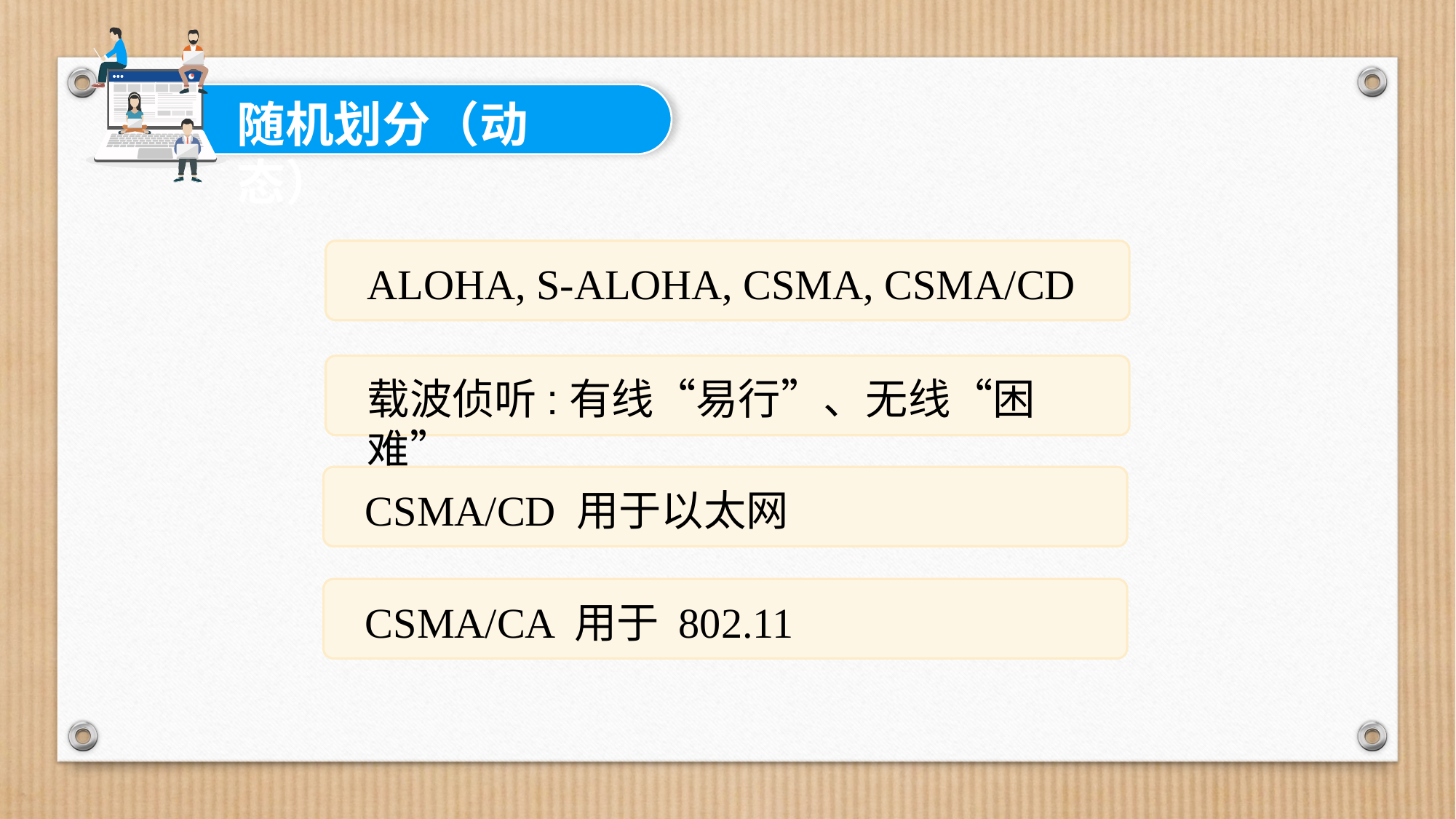

随机划分（动态）

ALOHA, S-ALOHA, CSMA, CSMA/CD

载波侦听:有线“易行”、无线“困难”

CSMA/CD 用于以太网

CSMA/CA 用于 802.11